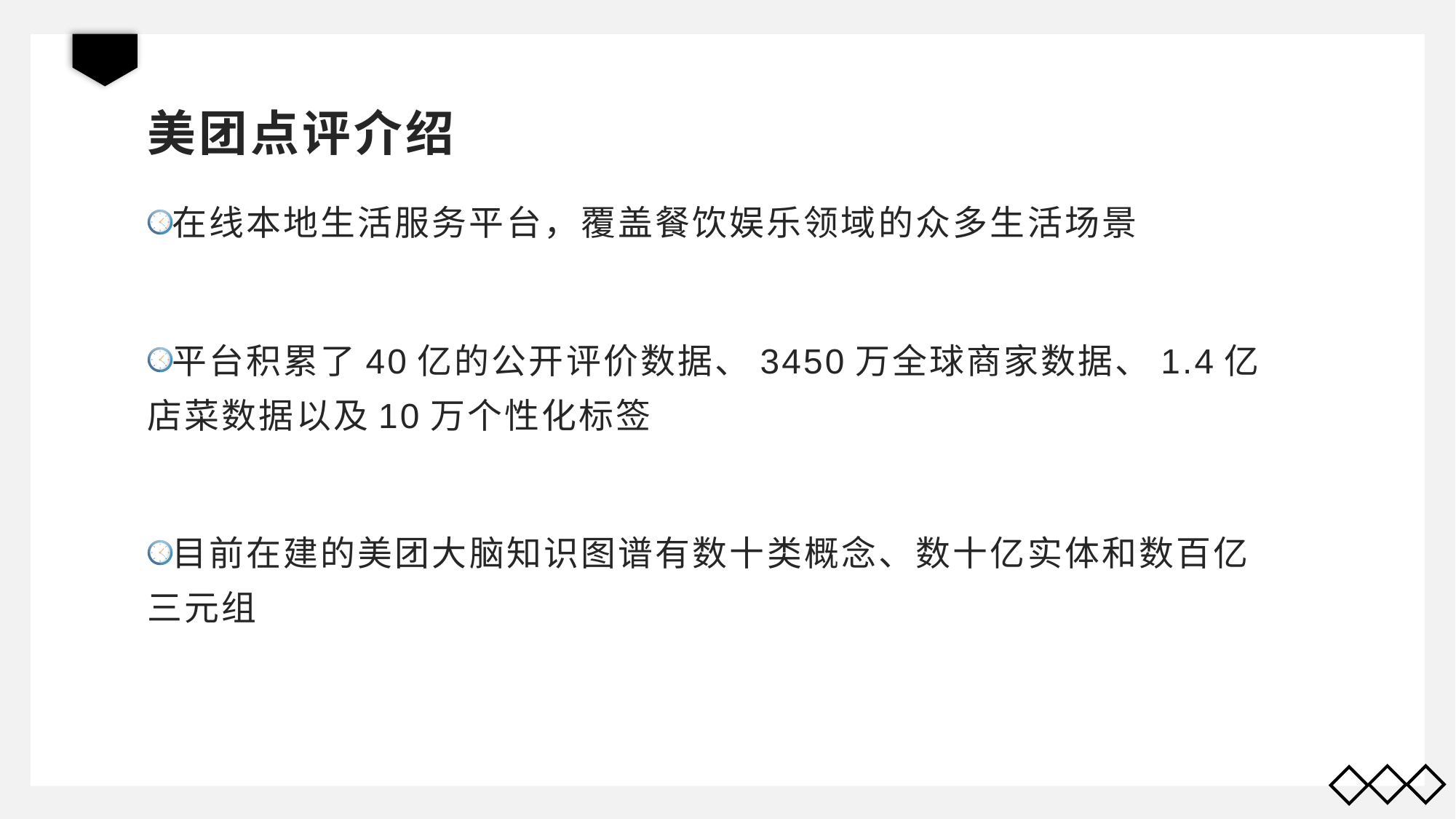

# 美团点评介绍
在线本地生活服务平台，覆盖餐饮娱乐领域的众多生活场景

平台积累了40亿的公开评价数据、3450万全球商家数据、1.4亿店菜数据以及10万个性化标签

目前在建的美团大脑知识图谱有数十类概念、数十亿实体和数百亿三元组